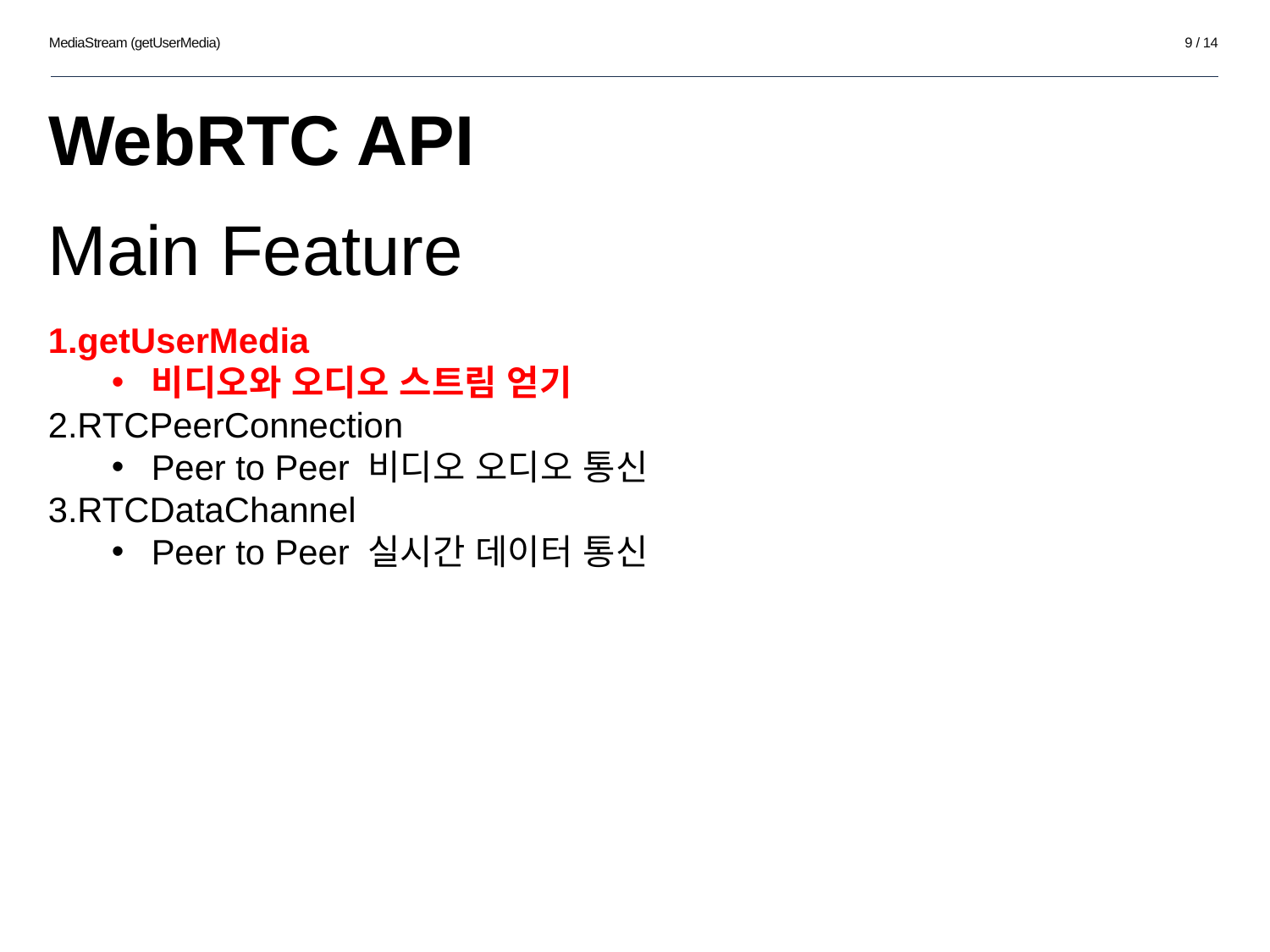

MediaStream (getUserMedia)
9 / 14
# WebRTC API
Main Feature
getUserMedia
비디오와 오디오 스트림 얻기
RTCPeerConnection
Peer to Peer 비디오 오디오 통신
RTCDataChannel
Peer to Peer 실시간 데이터 통신